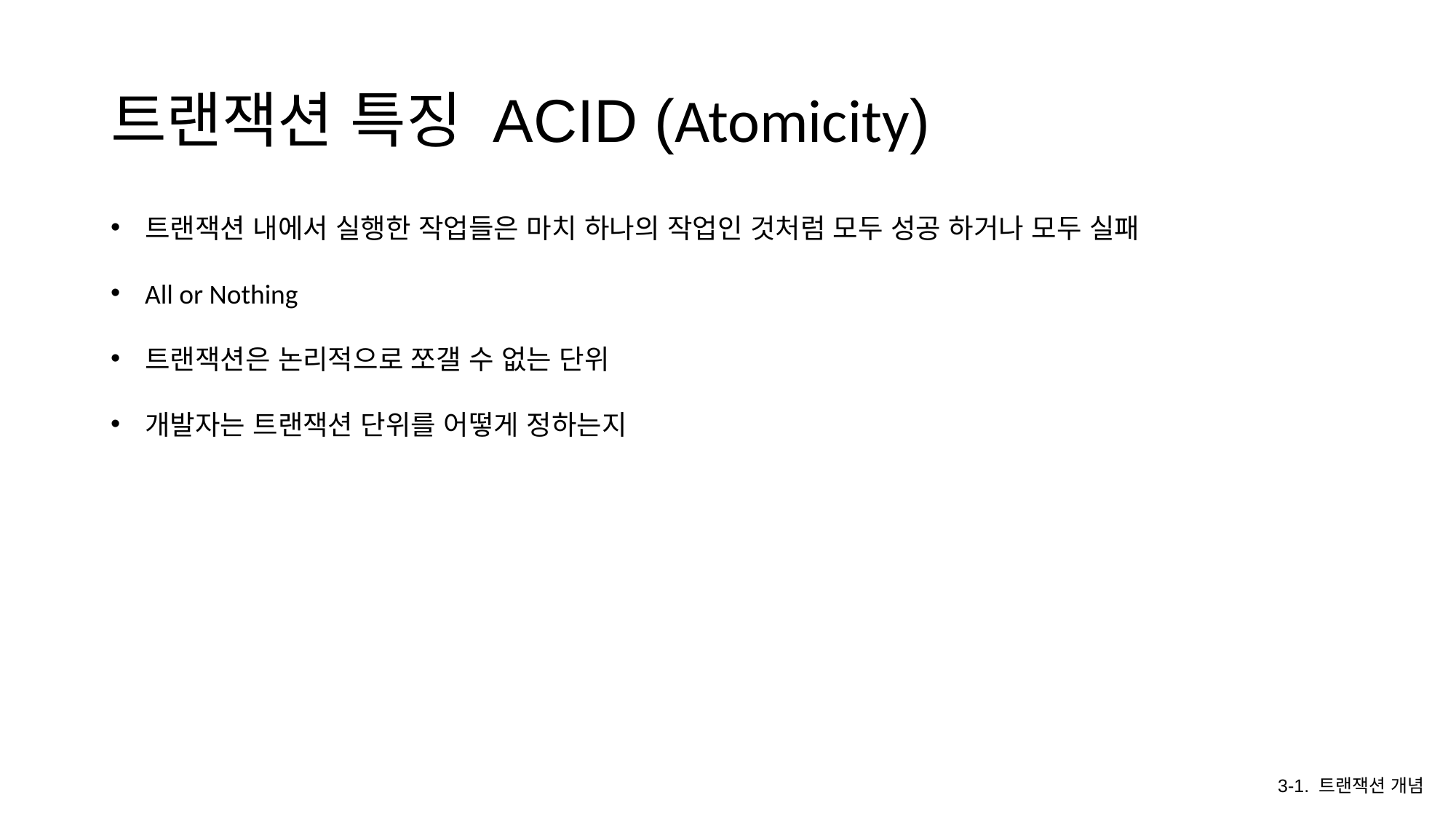

# 트랜잭션 특징 ACID (Atomicity)
트랜잭션 내에서 실행한 작업들은 마치 하나의 작업인 것처럼 모두 성공 하거나 모두 실패
All or Nothing
트랜잭션은 논리적으로 쪼갤 수 없는 단위
개발자는 트랜잭션 단위를 어떻게 정하는지

3-1. 트랜잭션 개념